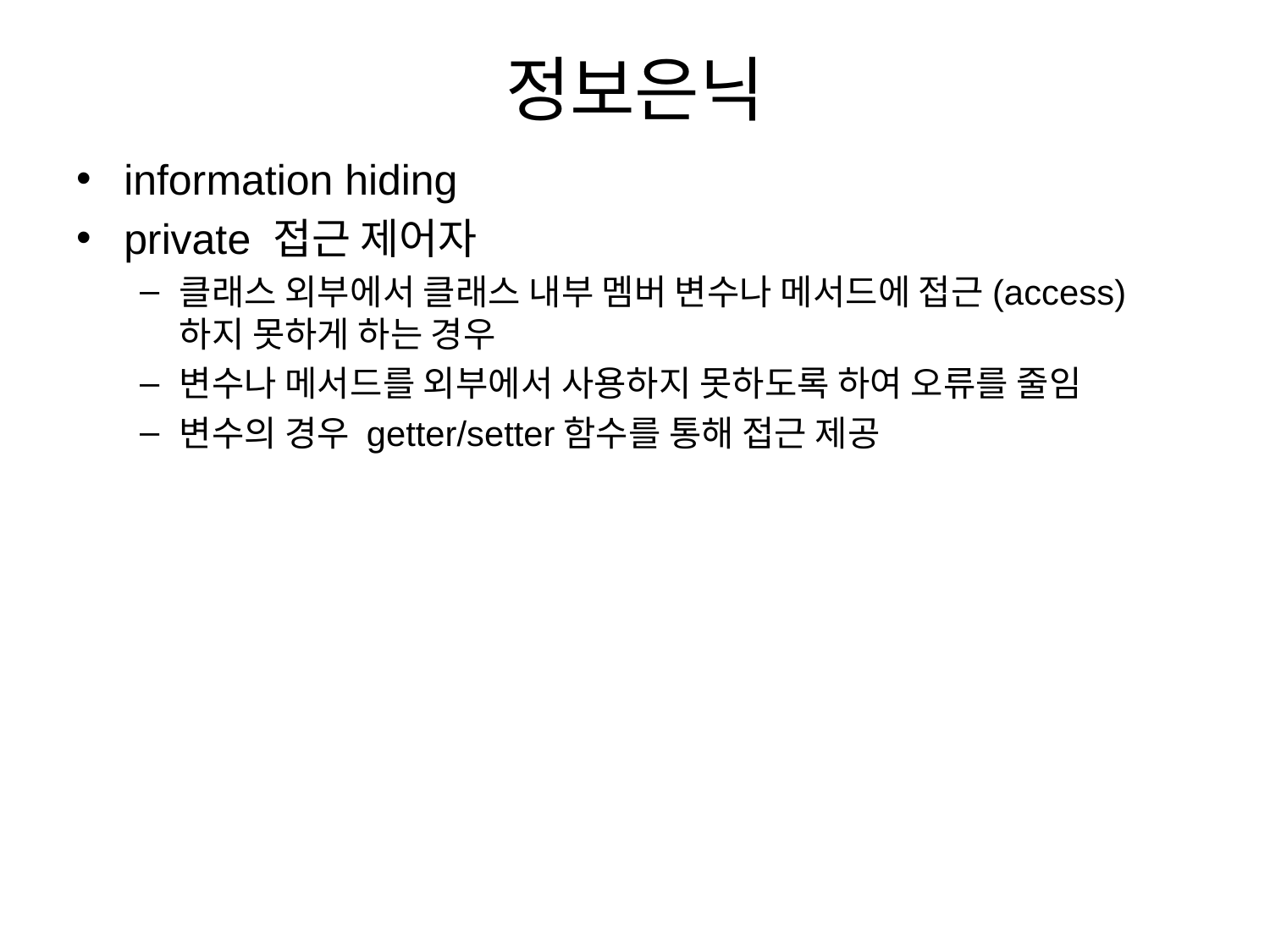

# 정보은닉
information hiding
private 접근 제어자
클래스 외부에서 클래스 내부 멤버 변수나 메서드에 접근(access)하지 못하게 하는 경우
변수나 메서드를 외부에서 사용하지 못하도록 하여 오류를 줄임
변수의 경우 getter/setter함수를 통해 접근 제공